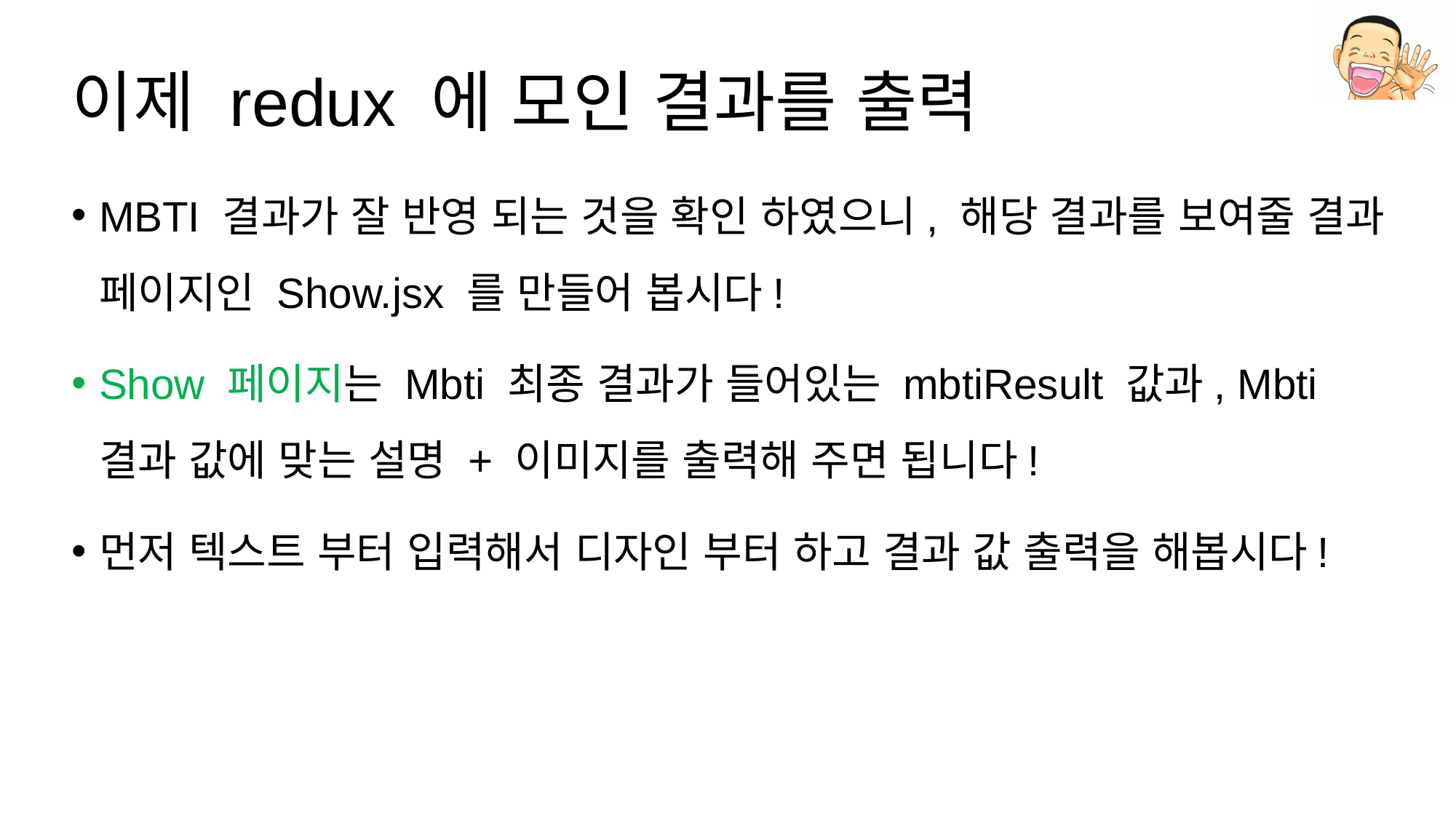

# 이제 redux 에 모인 결과를 출력
MBTI 결과가 잘 반영 되는 것을 확인 하였으니, 해당 결과를 보여줄 결과 페이지인 Show.jsx 를 만들어 봅시다!
Show 페이지는 Mbti 최종 결과가 들어있는 mbtiResult 값과, Mbti 결과 값에 맞는 설명 + 이미지를 출력해 주면 됩니다!
먼저 텍스트 부터 입력해서 디자인 부터 하고 결과 값 출력을 해봅시다!